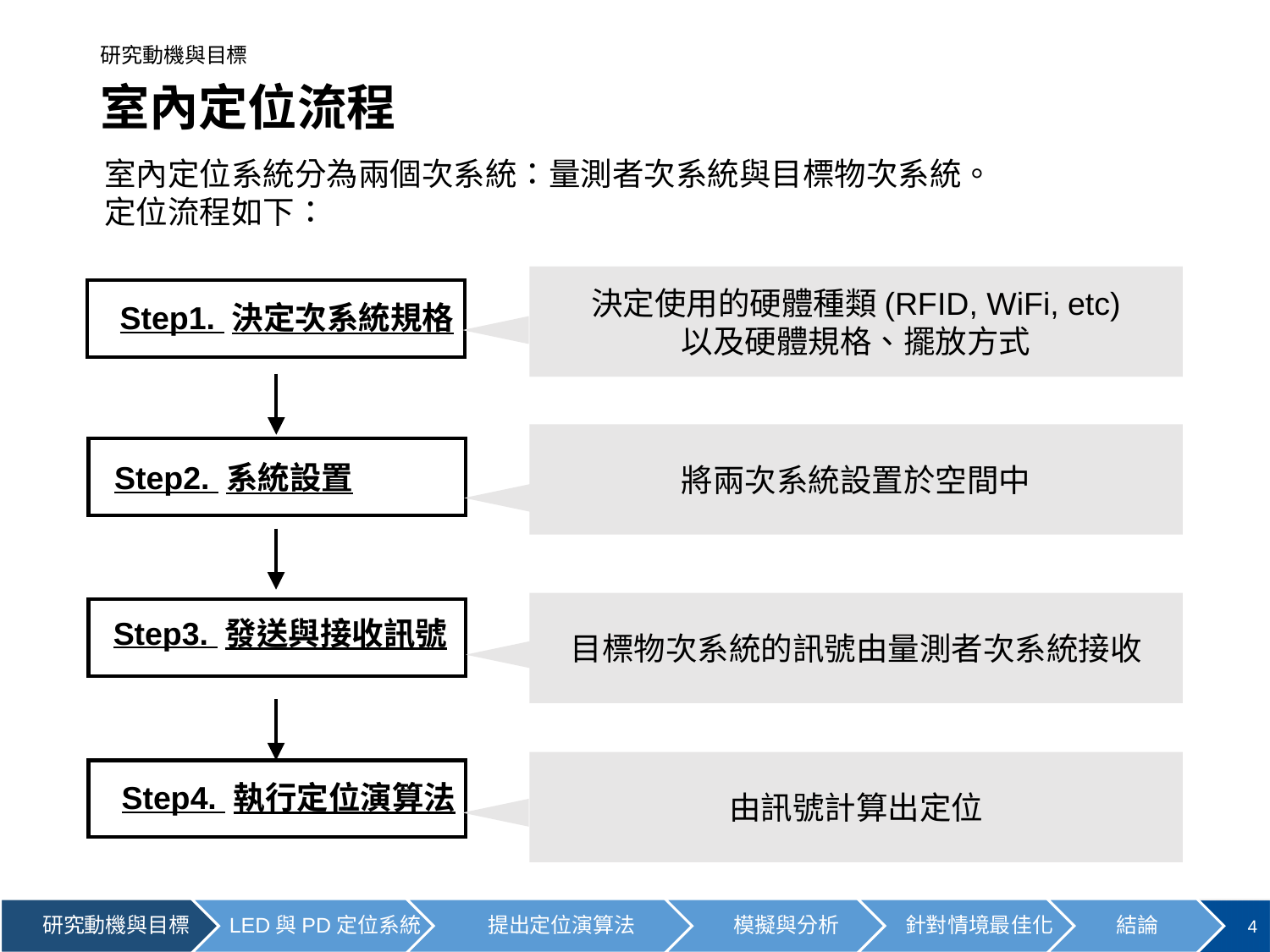

# 室內定位流程
室內定位系統分為兩個次系統：量測者次系統與目標物次系統。
定位流程如下：

室內定位系統
量測者
次系統
目標物
次系統
決定使用的硬體種類(RFID, WiFi, etc)
以及硬體規格、擺放方式

Step1. 決定次系統規格

Step2. 系統設置

Step3. 發送與接收訊號

Step4. 執行定位演算法

將兩次系統設置於空間中

目標物次系統的訊號由量測者次系統接收

由訊號計算出定位

4